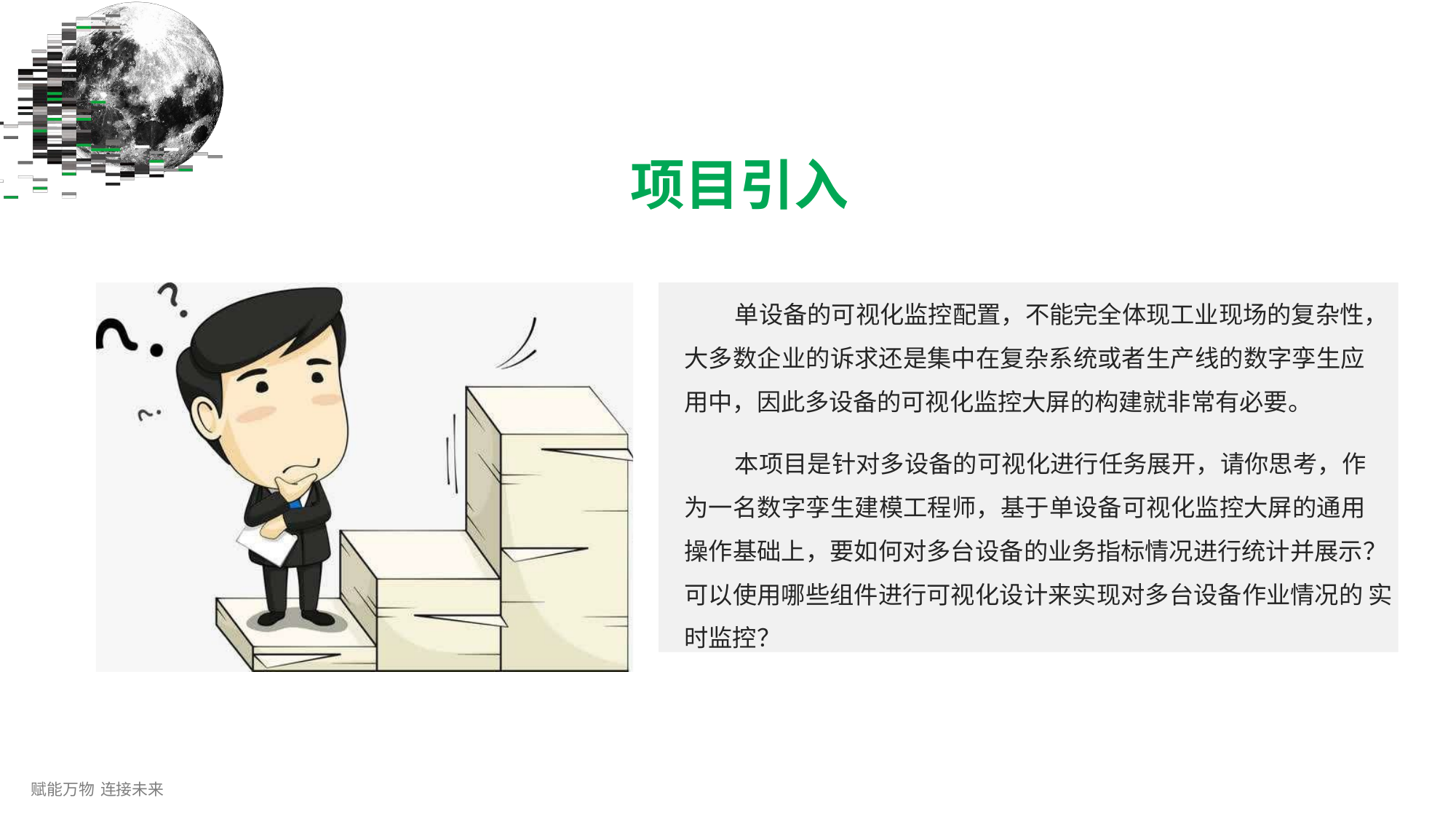

# 项目引入

单设备的可视化监控配置，不能完全体现工业现场的复杂性， 大多数企业的诉求还是集中在复杂系统或者生产线的数字孪生应 用中，因此多设备的可视化监控大屏的构建就非常有必要。
本项目是针对多设备的可视化进行任务展开，请你思考，作 为一名数字孪生建模工程师，基于单设备可视化监控大屏的通用 操作基础上，要如何对多台设备的业务指标情况进行统计并展示？ 可以使用哪些组件进行可视化设计来实现对多台设备作业情况的 实时监控？
赋能万物 连接未来